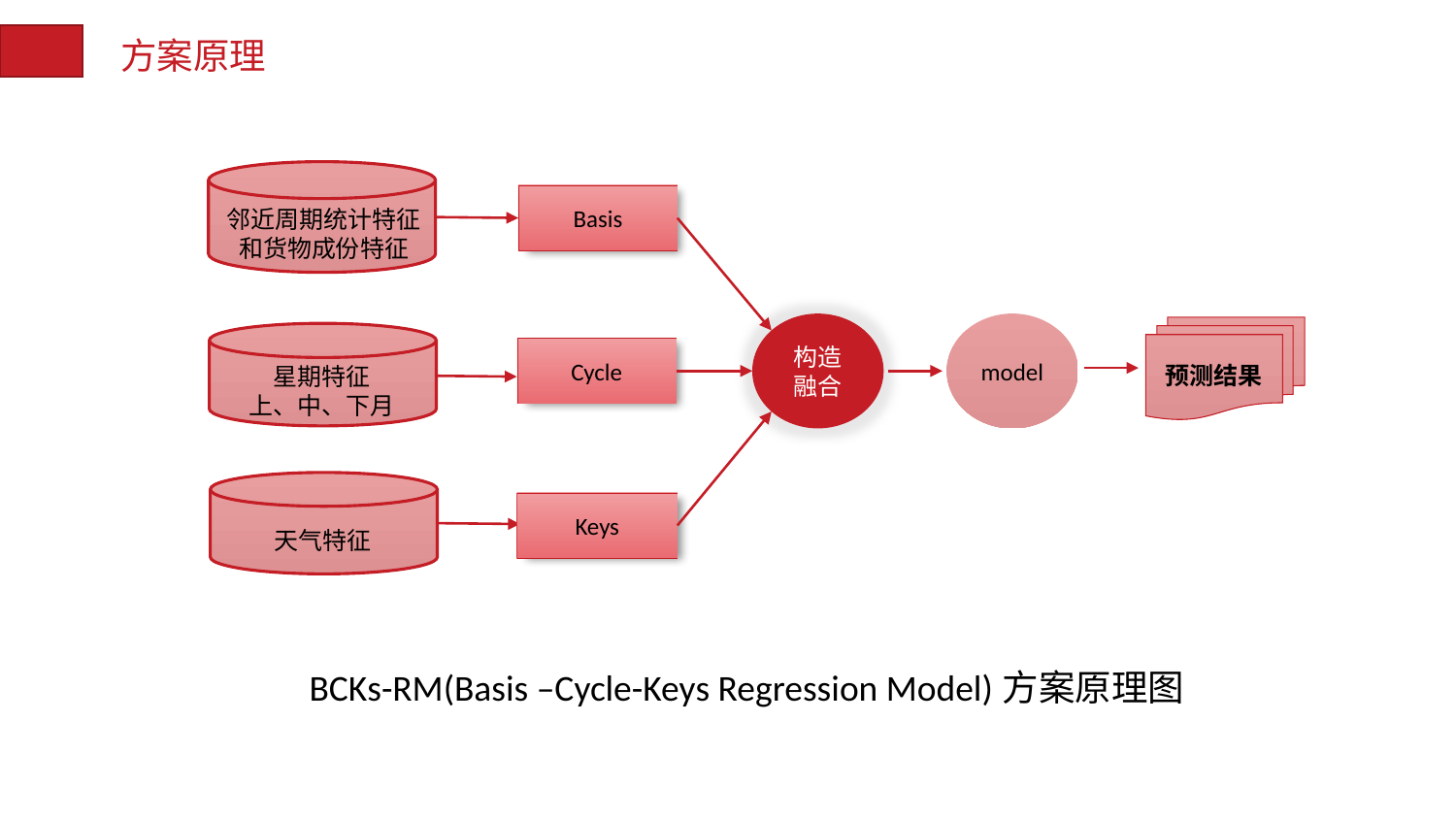

方案原理

Basis
邻近周期统计特征
和货物成份特征
构造融合
model
预测结果

Cycle
星期特征
上、中、下月

Keys
天气特征
BCKs-RM(Basis –Cycle-Keys Regression Model)方案原理图